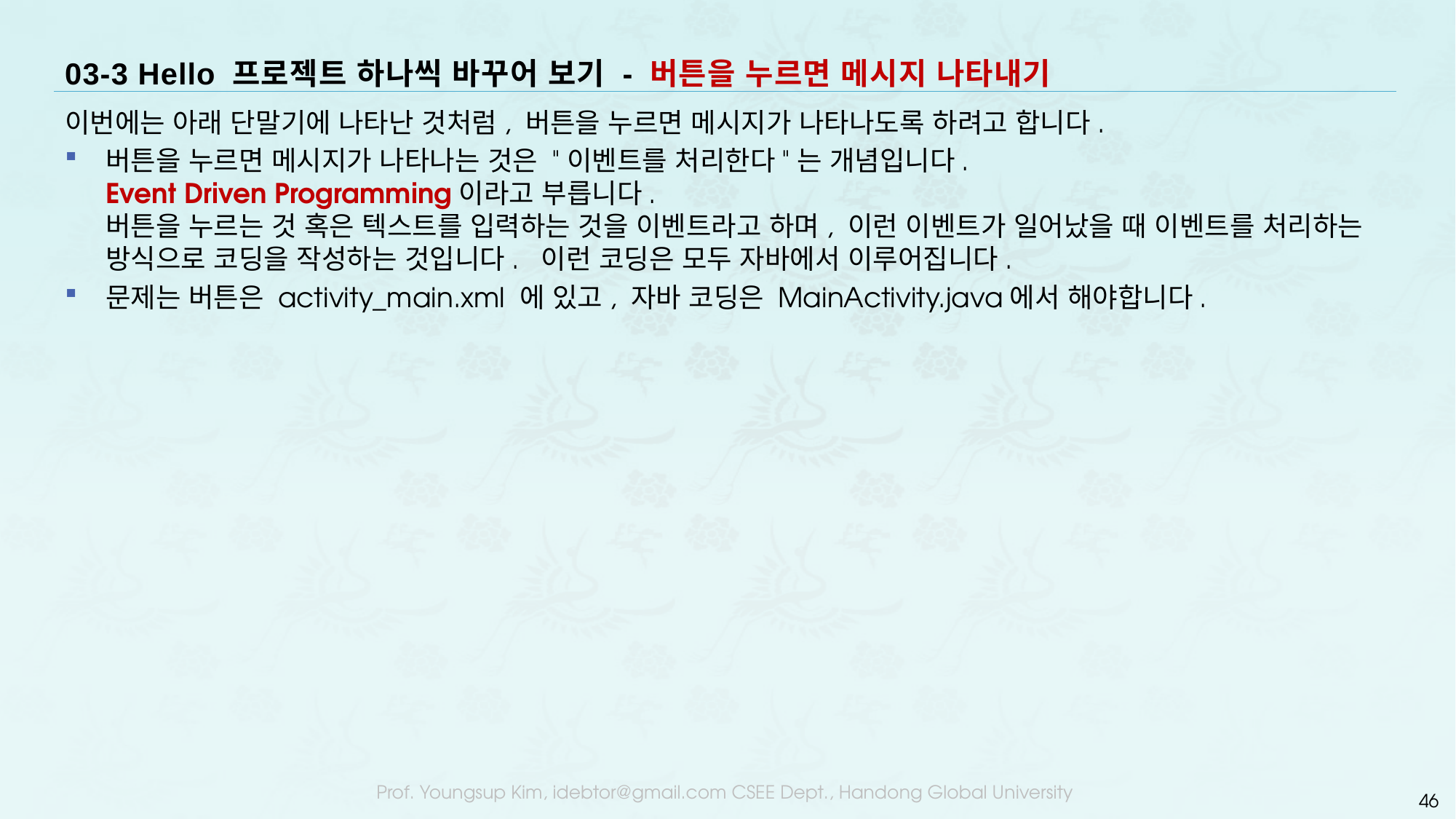

# 03-3 Hello 프로젝트 하나씩 바꾸어 보기 - 버튼을 누르면 메시지 나타내기
이번에는 아래 단말기에 나타난 것처럼, 버튼을 누르면 메시지가 나타나도록 하려고 합니다.
버튼을 누르면 메시지가 나타나는 것은 "이벤트를 처리한다"는 개념입니다.
Event Driven Programming이라고 부릅니다.
버튼을 누르는 것 혹은 텍스트를 입력하는 것을 이벤트라고 하며, 이런 이벤트가 일어났을 때 이벤트를 처리하는 방식으로 코딩을 작성하는 것입니다.  이런 코딩은 모두 자바에서 이루어집니다.
문제는 버튼은 activity_main.xml 에 있고, 자바 코딩은 MainActivity.java에서 해야합니다.

46